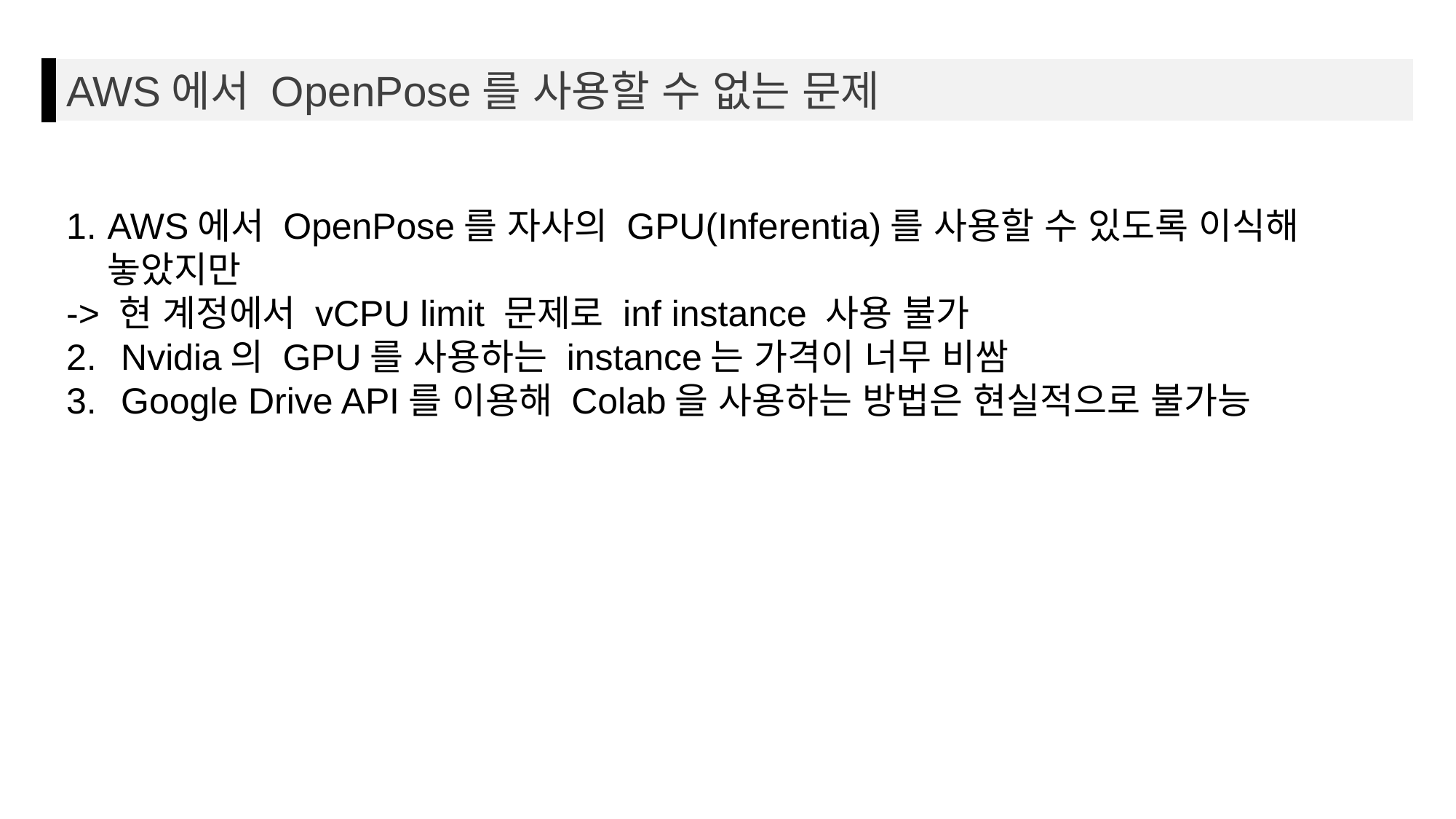

AWS에서 OpenPose를 사용할 수 없는 문제
AWS에서 OpenPose를 자사의 GPU(Inferentia)를 사용할 수 있도록 이식해 놓았지만
-> 현 계정에서 vCPU limit 문제로 inf instance 사용 불가
Nvidia의 GPU를 사용하는 instance는 가격이 너무 비쌈
Google Drive API를 이용해 Colab을 사용하는 방법은 현실적으로 불가능